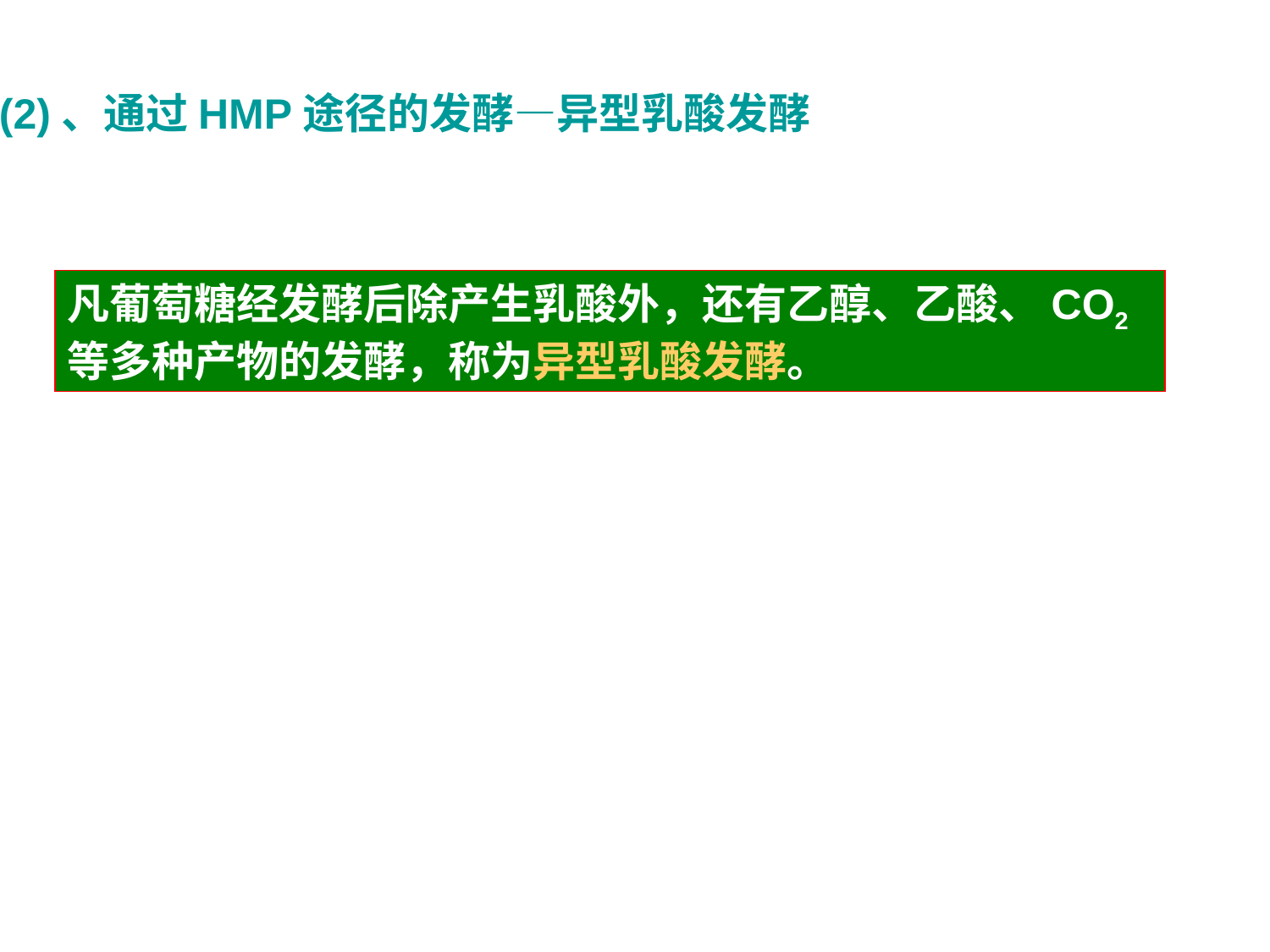

(2)、通过HMP途径的发酵—异型乳酸发酵
凡葡萄糖经发酵后除产生乳酸外，还有乙醇、乙酸、CO2等多种产物的发酵，称为异型乳酸发酵。